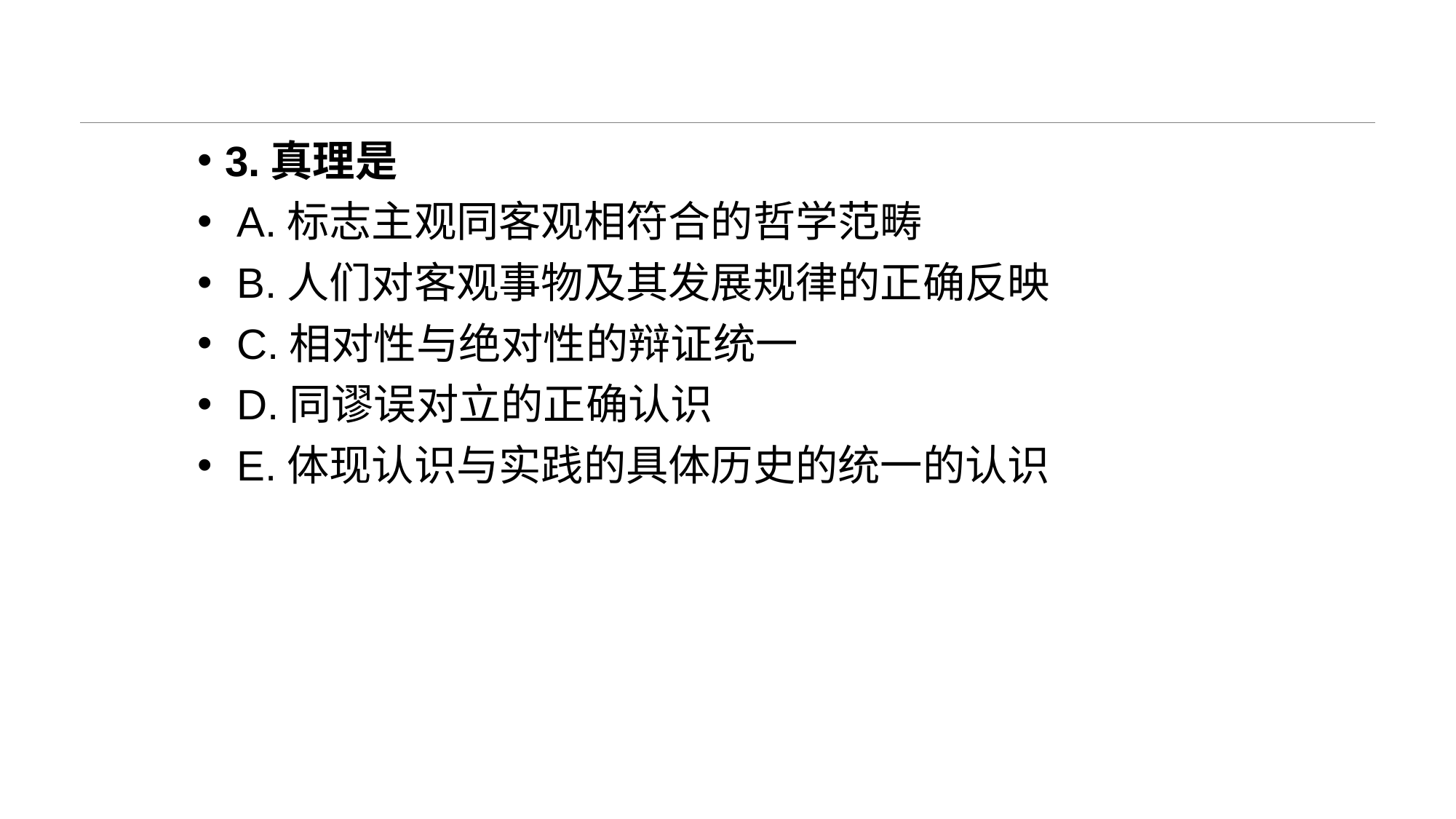

#
3.真理是
 A.标志主观同客观相符合的哲学范畴
 B.人们对客观事物及其发展规律的正确反映
 C.相对性与绝对性的辩证统一
 D.同谬误对立的正确认识
 E.体现认识与实践的具体历史的统一的认识